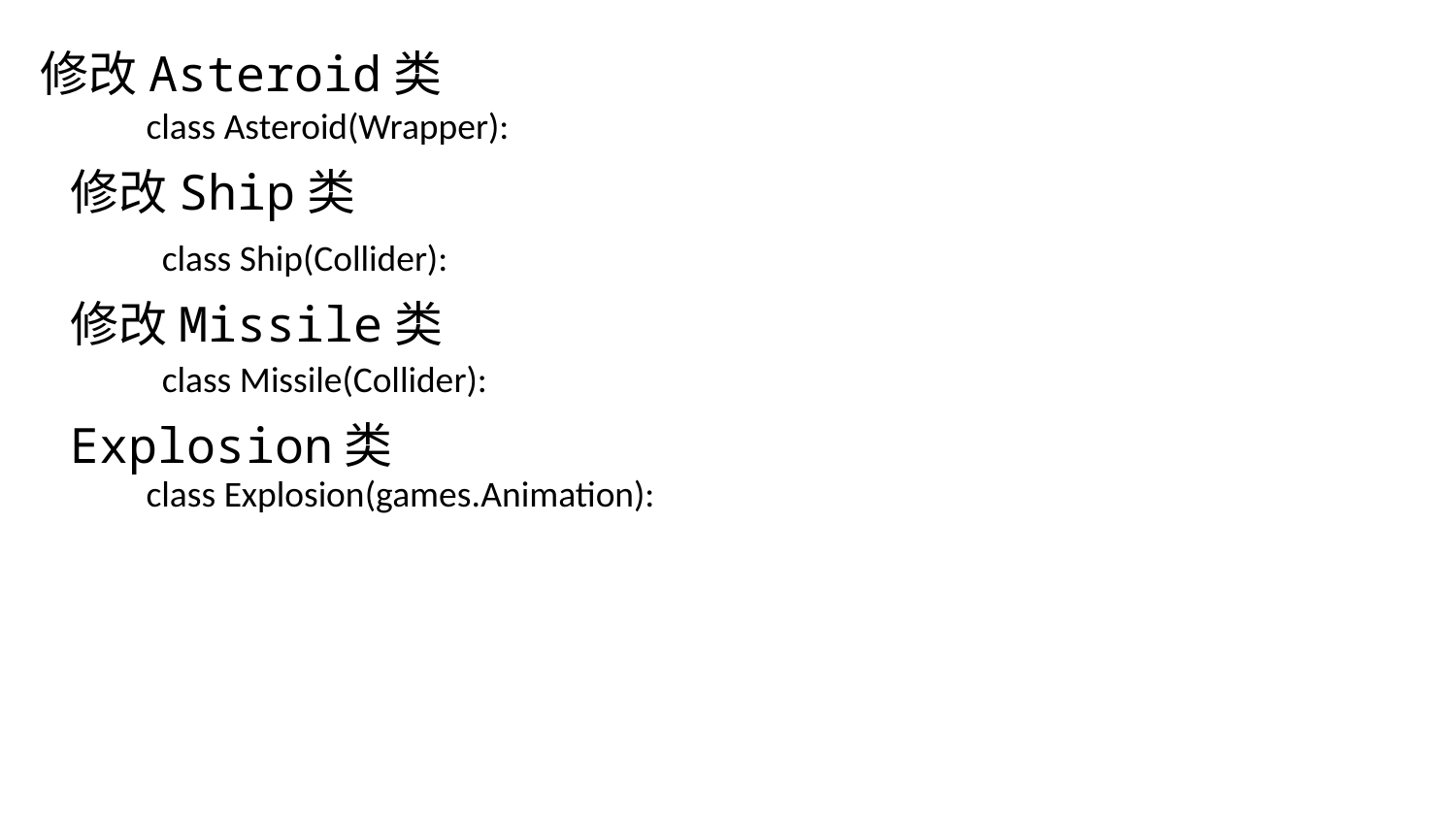

修改Asteroid类
class Asteroid(Wrapper):
修改Ship类
class Ship(Collider):
修改Missile类
class Missile(Collider):
Explosion类
class Explosion(games.Animation):
21